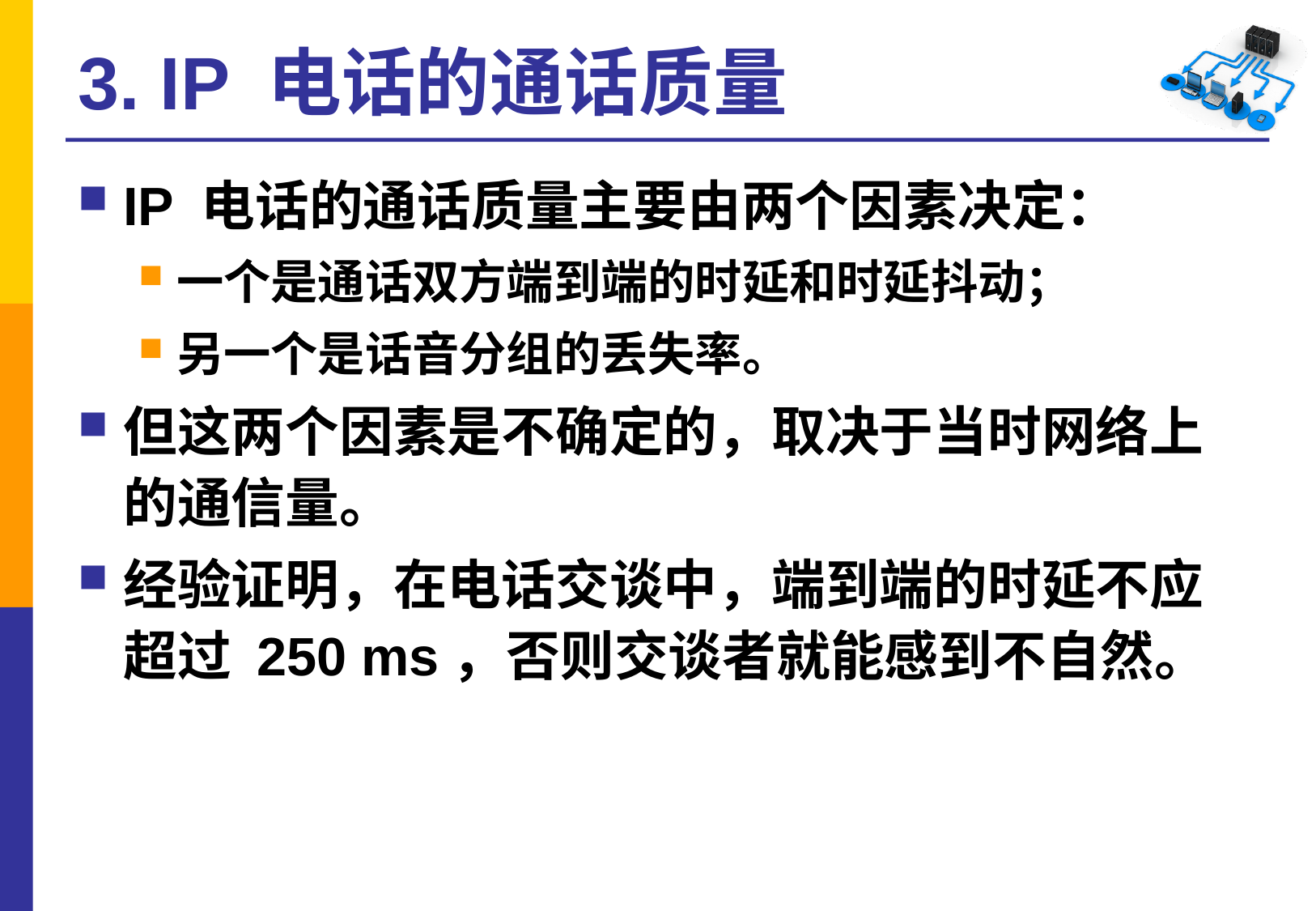

# 3. IP 电话的通话质量
IP 电话的通话质量主要由两个因素决定：
一个是通话双方端到端的时延和时延抖动；
另一个是话音分组的丢失率。
但这两个因素是不确定的，取决于当时网络上的通信量。
经验证明，在电话交谈中，端到端的时延不应超过 250 ms，否则交谈者就能感到不自然。